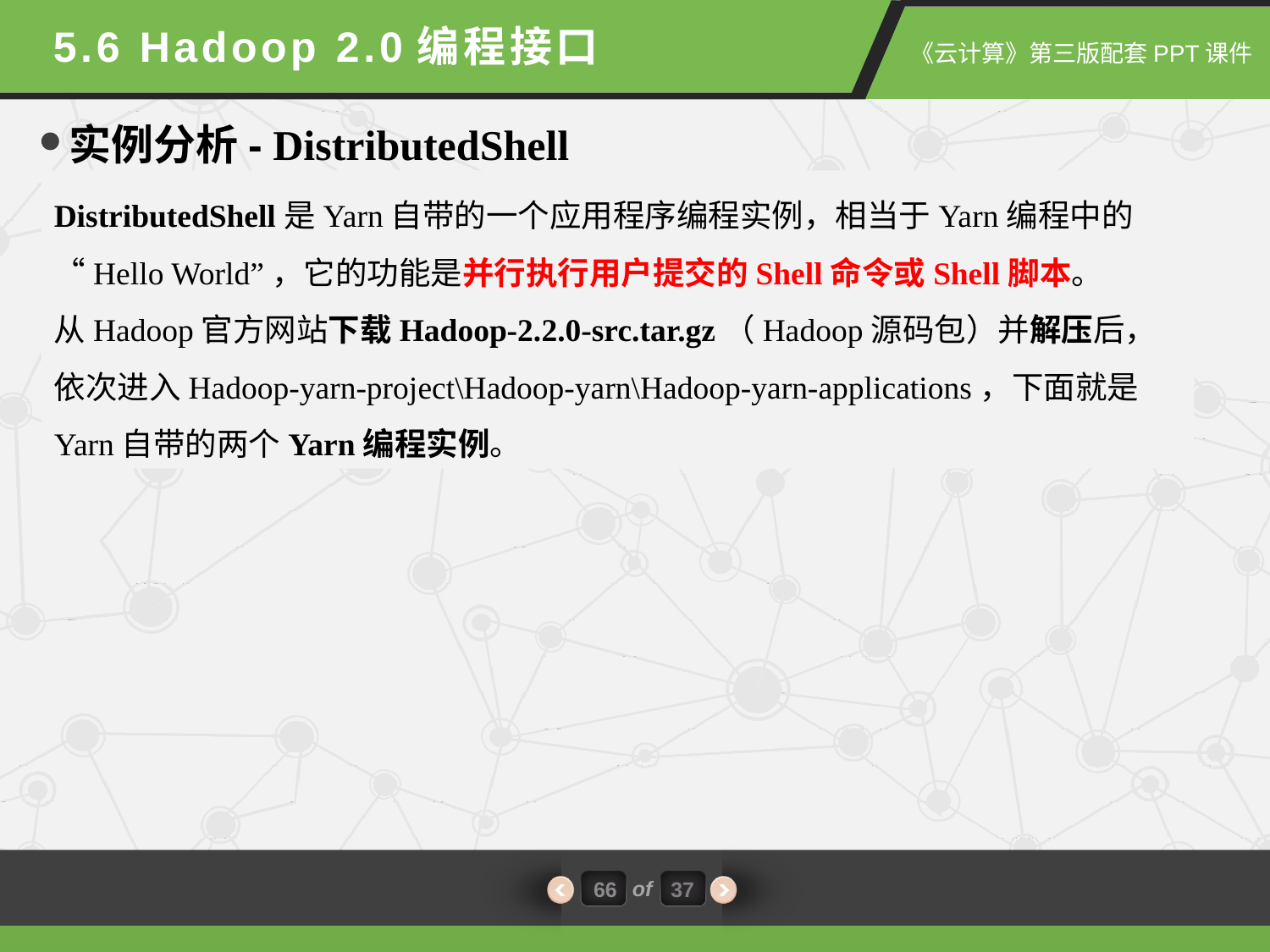

5.6 Hadoop 2.0编程接口
实例分析- DistributedShell

DistributedShell是Yarn自带的一个应用程序编程实例，相当于Yarn编程中的“Hello World”，它的功能是并行执行用户提交的Shell命令或Shell脚本。
从Hadoop官方网站下载Hadoop-2.2.0-src.tar.gz（Hadoop源码包）并解压后，依次进入Hadoop-yarn-project\Hadoop-yarn\Hadoop-yarn-applications，下面就是Yarn自带的两个Yarn编程实例。
66